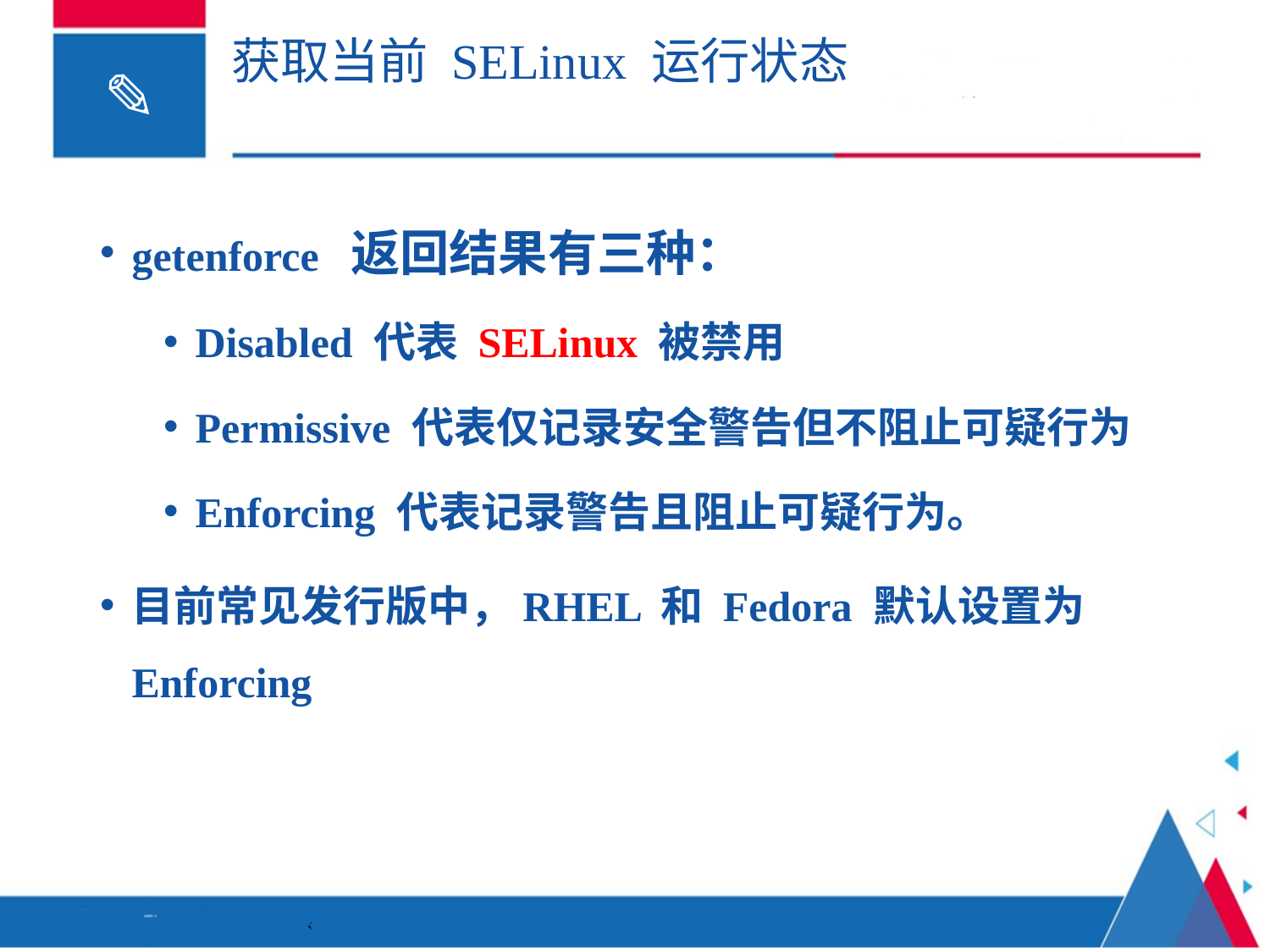

# 获取当前 SELinux 运行状态
getenforce  返回结果有三种：
Disabled 代表 SELinux 被禁用
Permissive 代表仅记录安全警告但不阻止可疑行为
Enforcing 代表记录警告且阻止可疑行为。
目前常见发行版中，RHEL 和 Fedora 默认设置为 Enforcing